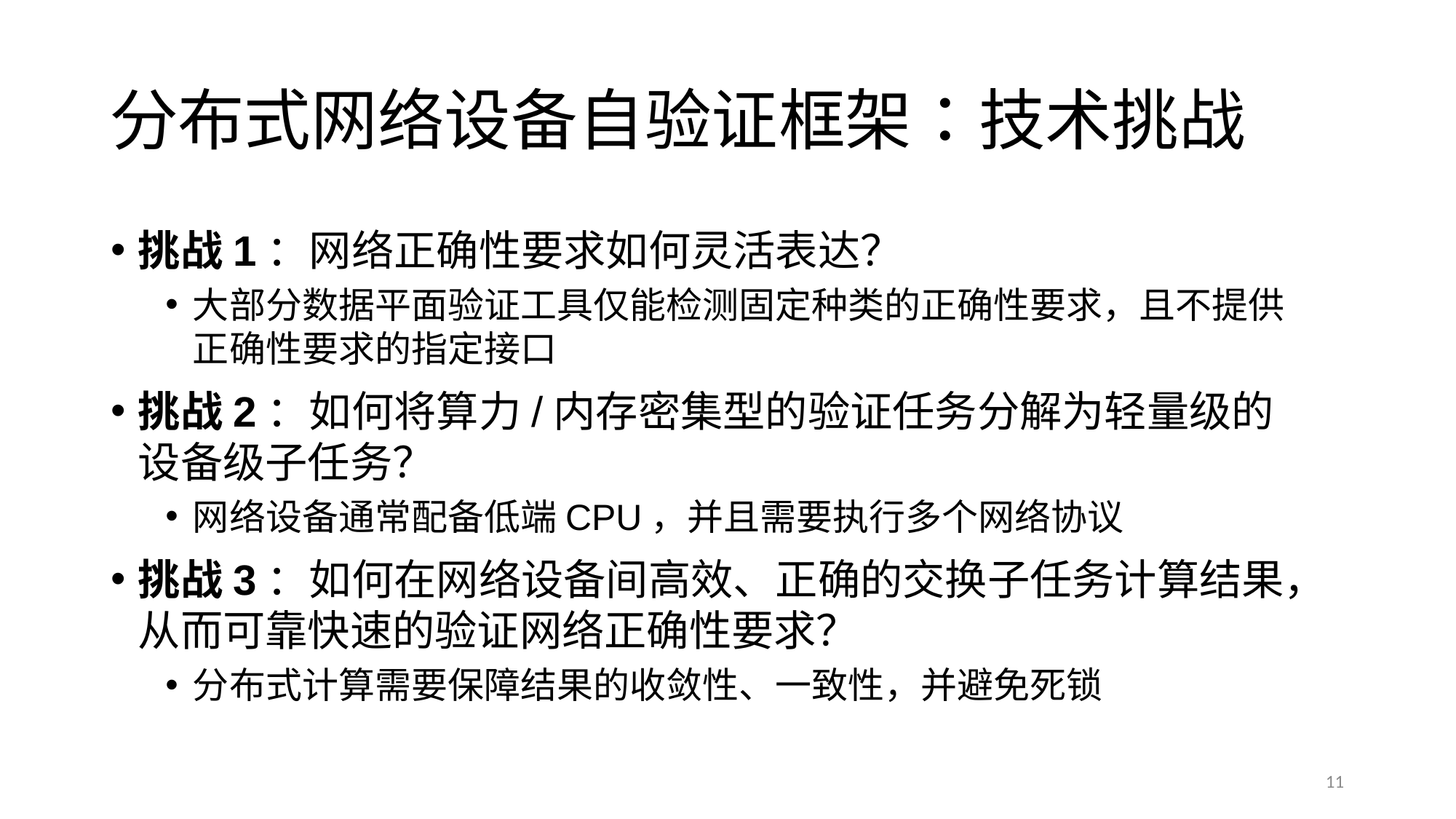

# 分布式网络设备自验证框架：技术挑战
挑战1：网络正确性要求如何灵活表达？
大部分数据平面验证工具仅能检测固定种类的正确性要求，且不提供正确性要求的指定接口
挑战2：如何将算力/内存密集型的验证任务分解为轻量级的设备级子任务？
网络设备通常配备低端CPU，并且需要执行多个网络协议
挑战3：如何在网络设备间高效、正确的交换子任务计算结果，从而可靠快速的验证网络正确性要求？
分布式计算需要保障结果的收敛性、一致性，并避免死锁
11